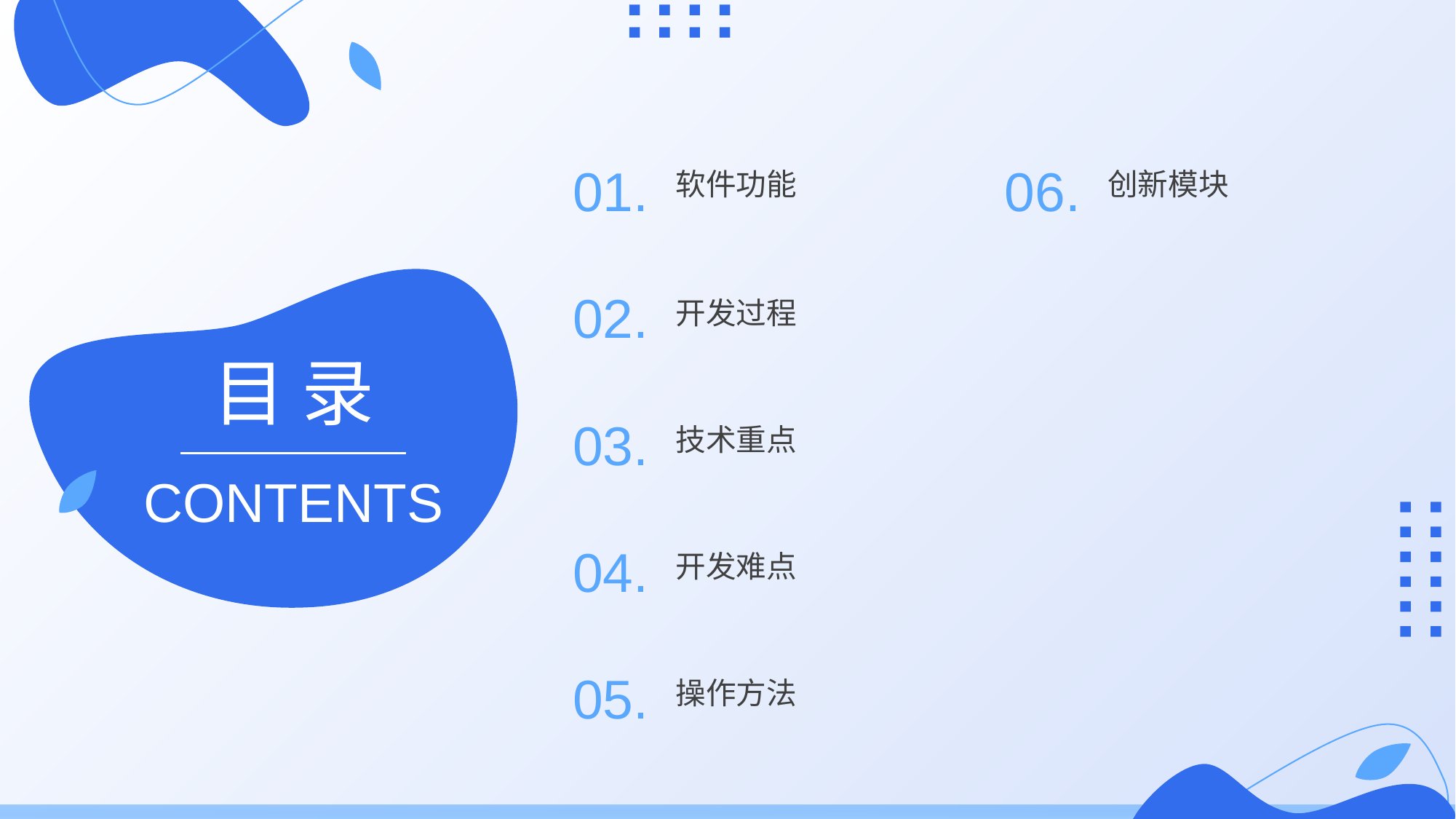

BY YUSHEN
BY YUSHEN

软件功能
创新模块
01.
06.
02.
开发过程

目 录
技术重点
03.
CONTENTS

04.
开发难点

05.
操作方法